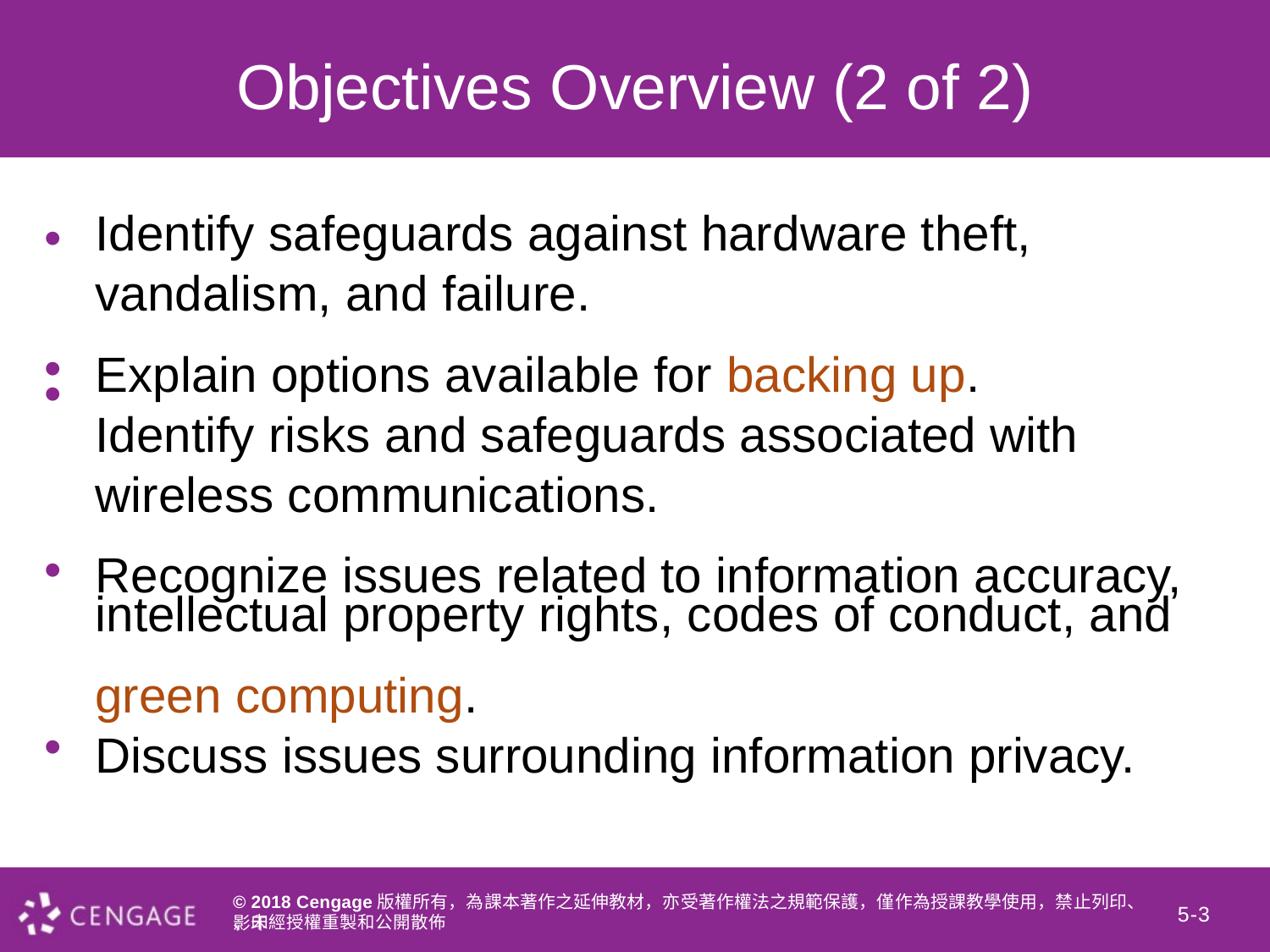

Objectives Overview (2 of 2)
•
Identify safeguards against hardware theft, vandalism, and failure.
Explain options available for backing up.
Identify risks and safeguards associated with wireless communications.
Recognize issues related to information accuracy,
intellectual property rights, codes of conduct, and
green computing.
Discuss issues surrounding information privacy.
•
•
•
•

© 2018 Cengage版權所有，為課本著作之延伸教材，亦受著作權法之規範保護，僅作為授課教學使用，禁止列印、影印
5-3
、未經授權重製和公開散佈